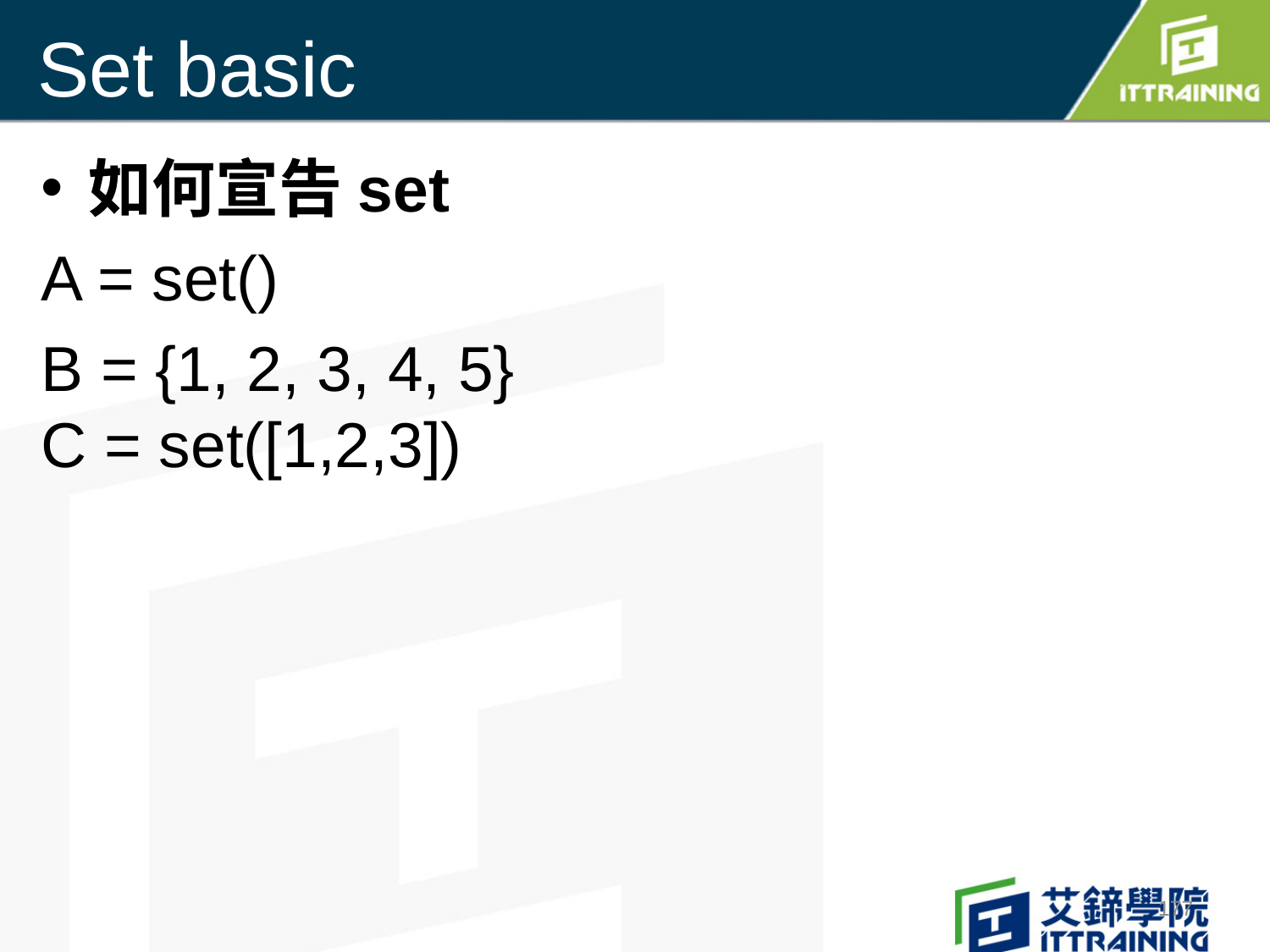

# Set basic
如何宣告set
A = set()
B = {1, 2, 3, 4, 5}
C = set([1,2,3])
177